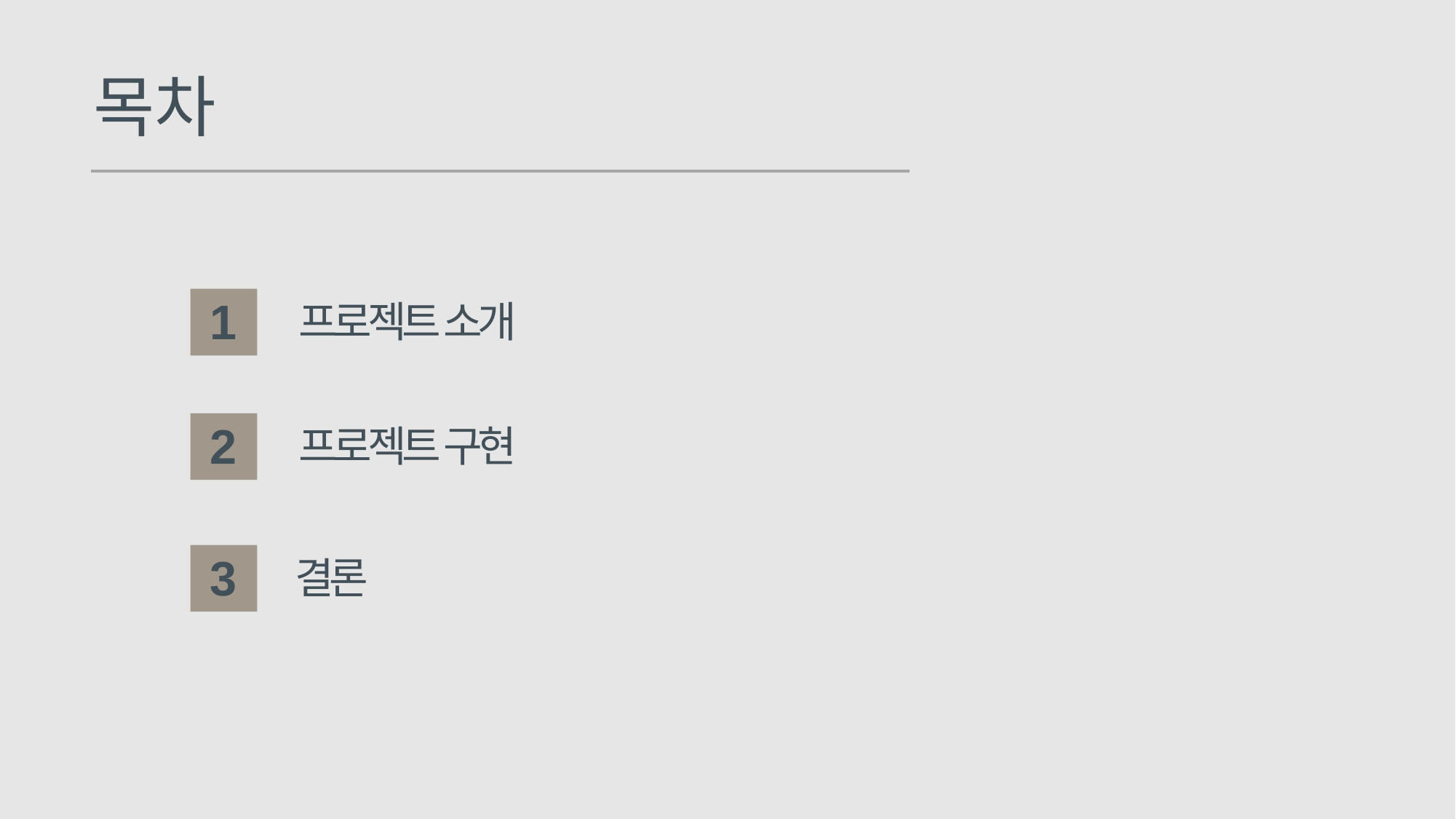

목차
1

프로젝트 소개
2

프로젝트 구현
3

결론